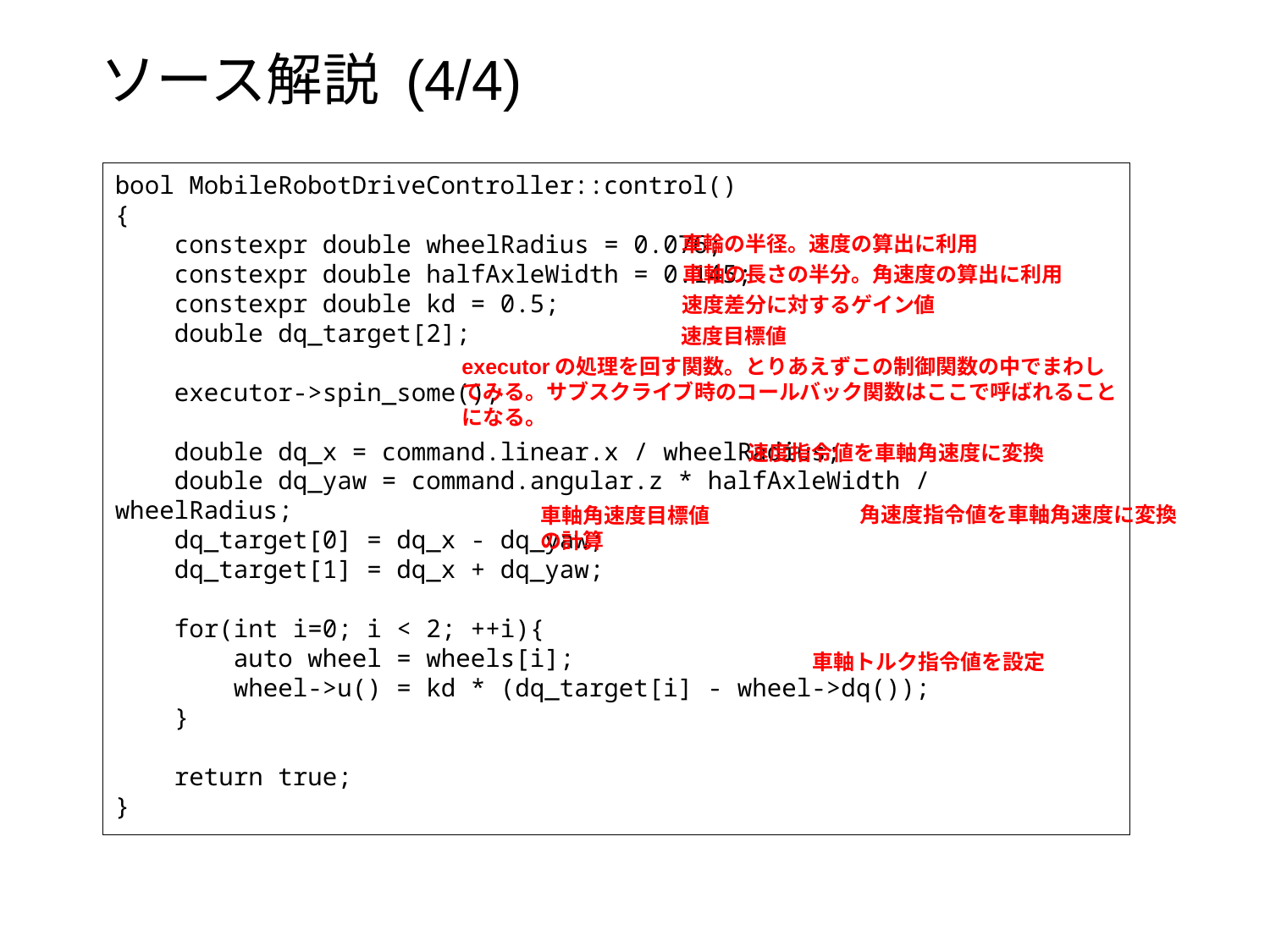

# ソース解説 (4/4)
bool MobileRobotDriveController::control()
{
    constexpr double wheelRadius = 0.076;
    constexpr double halfAxleWidth = 0.145;
    constexpr double kd = 0.5;
    double dq_target[2];

    executor->spin_some();

    double dq_x = command.linear.x / wheelRadius;
    double dq_yaw = command.angular.z * halfAxleWidth / wheelRadius;
    dq_target[0] = dq_x - dq_yaw;
    dq_target[1] = dq_x + dq_yaw;

    for(int i=0; i < 2; ++i){
        auto wheel = wheels[i];
        wheel->u() = kd * (dq_target[i] - wheel->dq());
    }

    return true;
}
車輪の半径。速度の算出に利用
車軸の長さの半分。角速度の算出に利用
速度差分に対するゲイン値
速度目標値
executorの処理を回す関数。とりあえずこの制御関数の中でまわし
てみる。サブスクライブ時のコールバック関数はここで呼ばれること
になる。
速度指令値を車軸角速度に変換
角速度指令値を車軸角速度に変換
車軸角速度目標値
の計算
車軸トルク指令値を設定